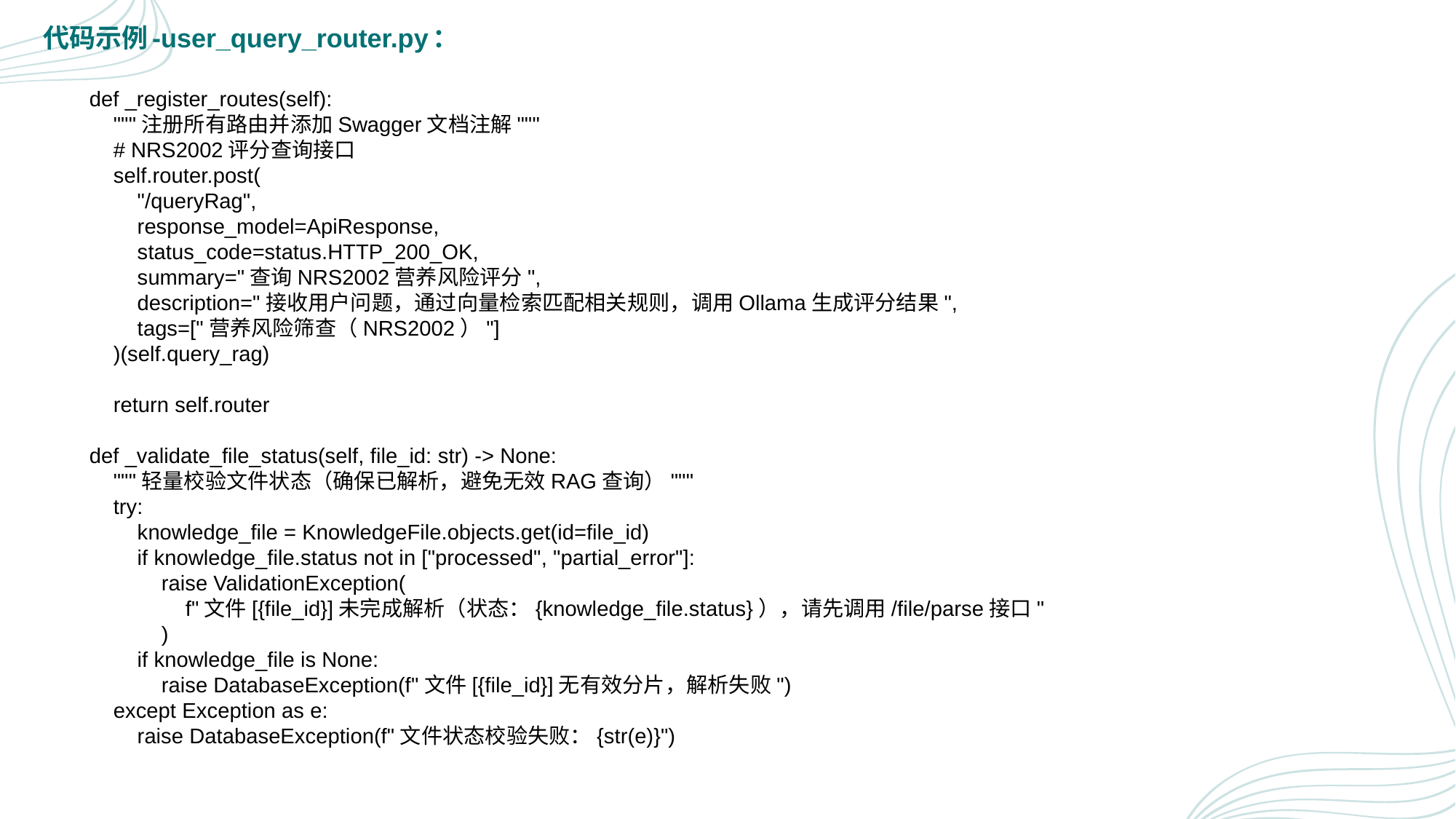

代码示例-user_query_router.py：

    def _register_routes(self):
        """注册所有路由并添加Swagger文档注解"""
        # NRS2002评分查询接口
        self.router.post(
            "/queryRag",
            response_model=ApiResponse,
            status_code=status.HTTP_200_OK,
            summary="查询NRS2002营养风险评分",
            description="接收用户问题，通过向量检索匹配相关规则，调用Ollama生成评分结果",
            tags=["营养风险筛查（NRS2002）"]
        )(self.query_rag)

        return self.router

    def _validate_file_status(self, file_id: str) -> None:
        """轻量校验文件状态（确保已解析，避免无效RAG查询）"""
        try:
            knowledge_file = KnowledgeFile.objects.get(id=file_id)
            if knowledge_file.status not in ["processed", "partial_error"]:
                raise ValidationException(
                    f"文件[{file_id}]未完成解析（状态：{knowledge_file.status}），请先调用/file/parse接口"
                )
            if knowledge_file is None:
                raise DatabaseException(f"文件[{file_id}]无有效分片，解析失败")
        except Exception as e:
            raise DatabaseException(f"文件状态校验失败：{str(e)}")